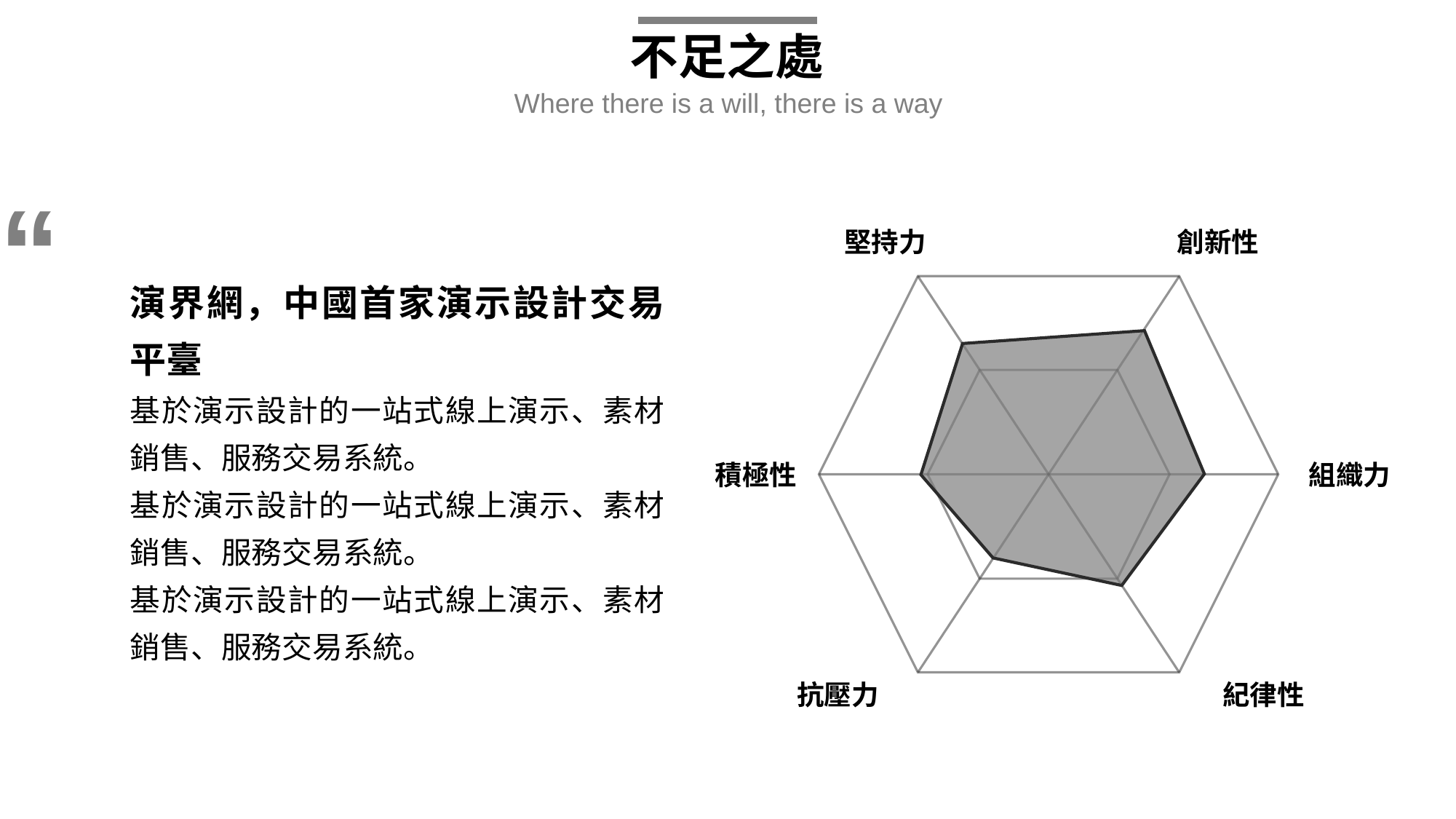

不足之處
Where there is a will, there is a way
“
堅持力
創新性

積極性
組織力
抗壓力
紀律性
演界網，中國首家演示設計交易平臺
基於演示設計的一站式線上演示、素材銷售、服務交易系統。
基於演示設計的一站式線上演示、素材銷售、服務交易系統。
基於演示設計的一站式線上演示、素材銷售、服務交易系統。